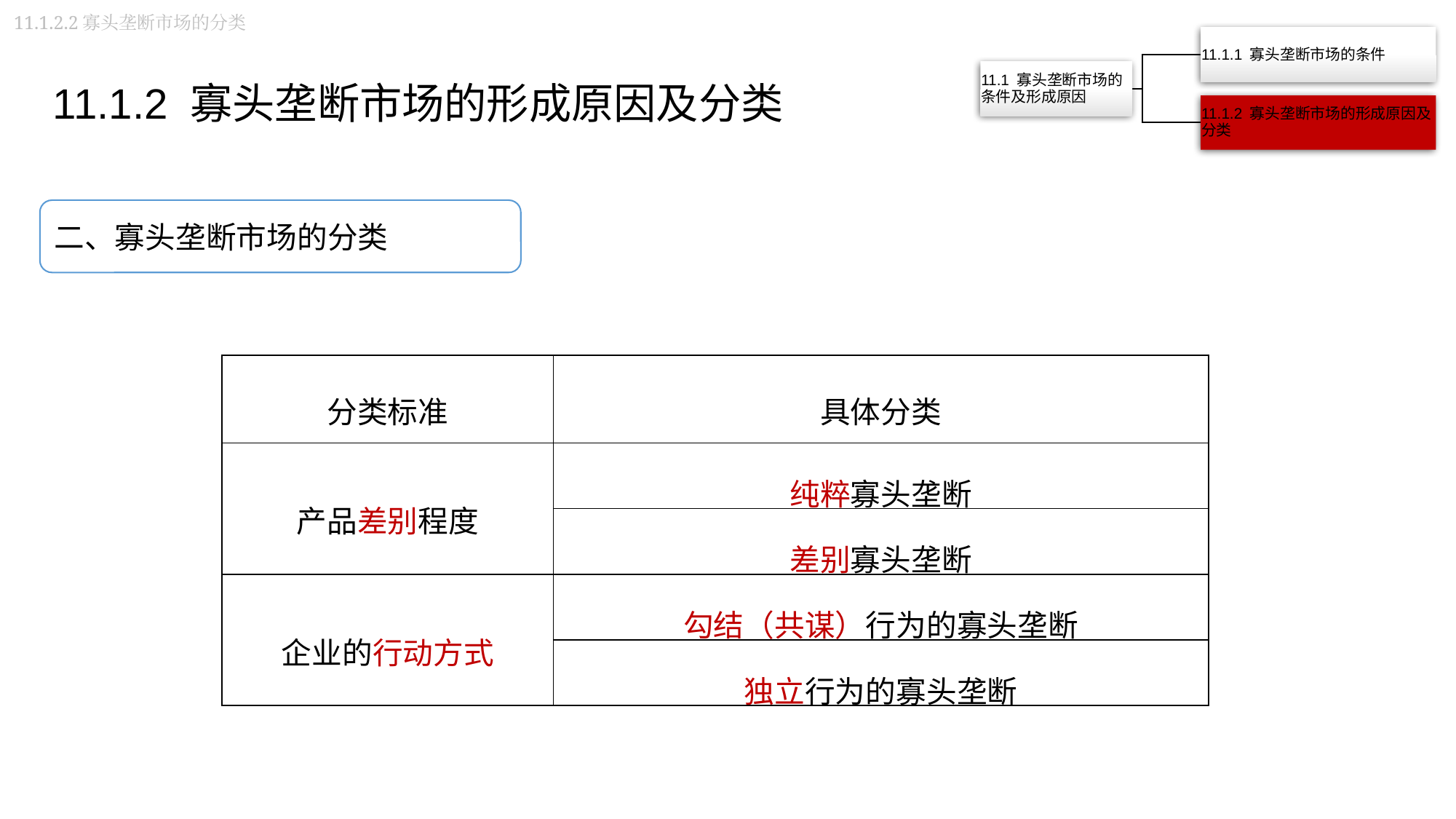

11.1 寡头垄断市场的条件及形成原因
11.1.1 寡头垄断市场的条件
11.1.2 寡头垄断市场的形成原因及分类
11.1.2.2寡头垄断市场的分类
11.1.2 寡头垄断市场的形成原因及分类
二、寡头垄断市场的分类
| 分类标准 | 具体分类 |
| --- | --- |
| 产品差别程度 | 纯粹寡头垄断 |
|  | 差别寡头垄断 |
| 企业的行动方式 | 勾结（共谋）行为的寡头垄断 |
|  | 独立行为的寡头垄断 |